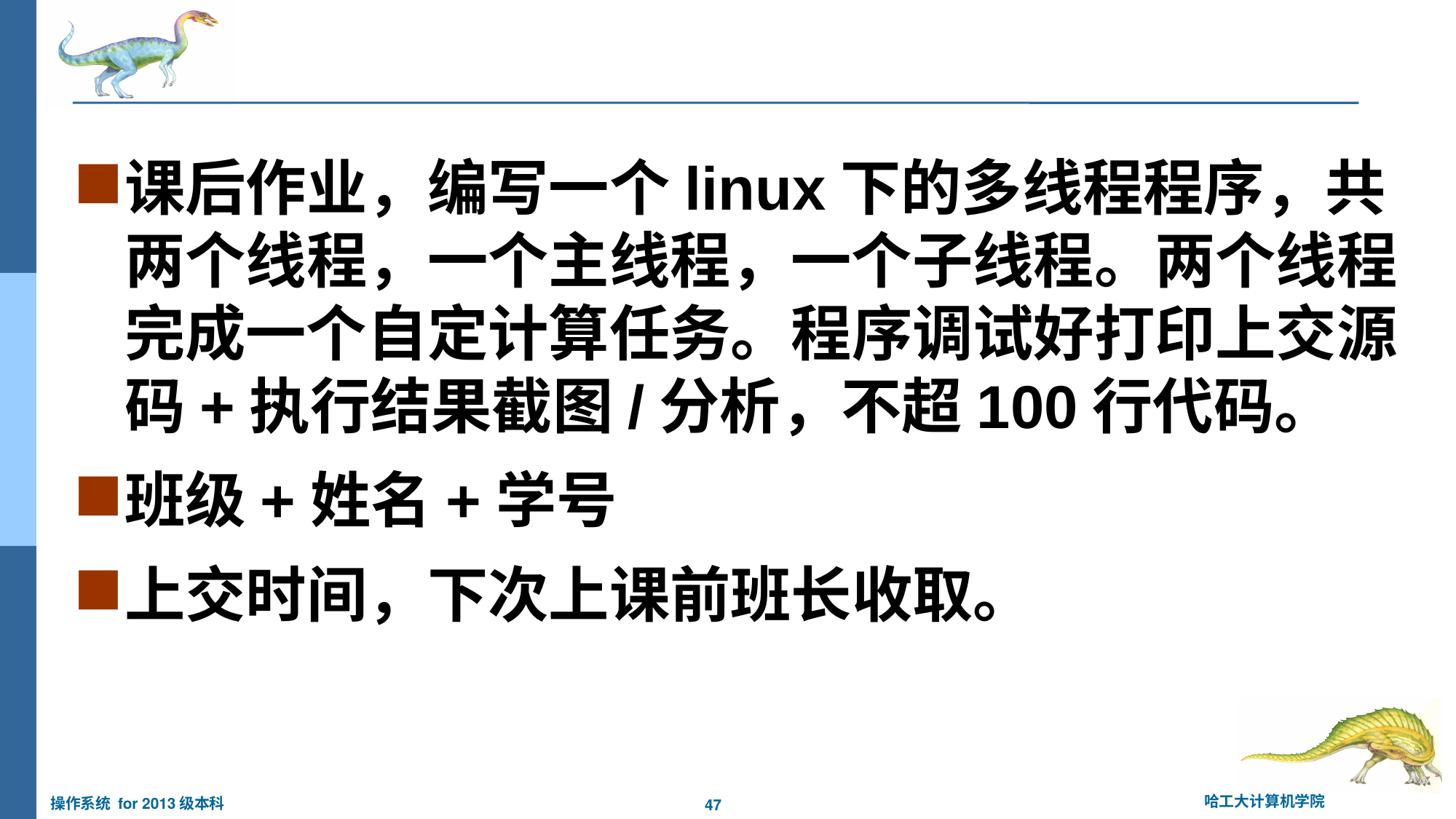

# 课后作业，编写一个linux下的多线程程序，共两个线程，一个主线程，一个子线程。两个线程完成一个自定计算任务。程序调试好打印上交源码+执行结果截图/分析，不超100行代码。
班级+姓名+学号
上交时间，下次上课前班长收取。